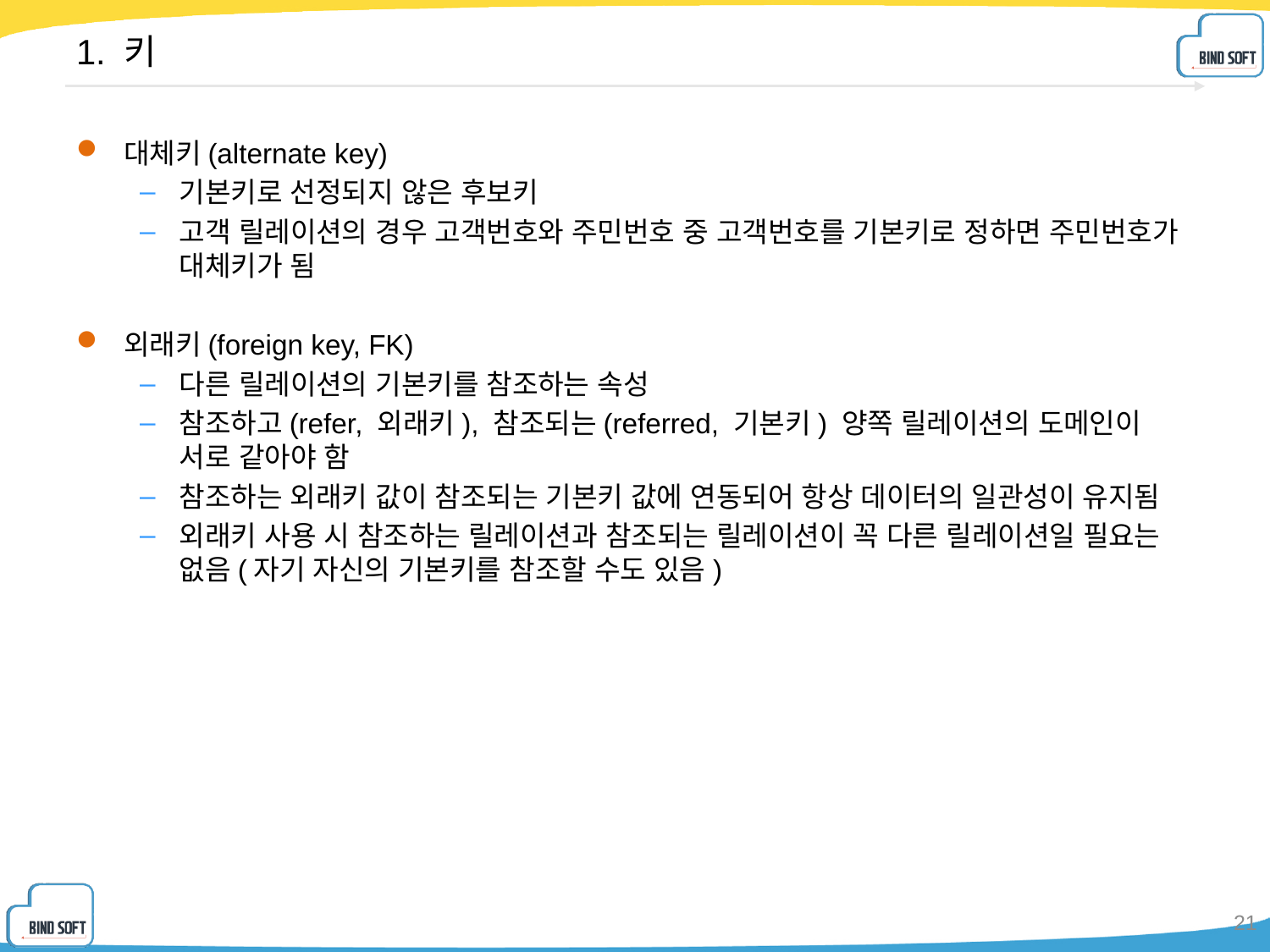

# 1. 키
대체키(alternate key)
기본키로 선정되지 않은 후보키
고객 릴레이션의 경우 고객번호와 주민번호 중 고객번호를 기본키로 정하면 주민번호가 대체키가 됨

외래키(foreign key, FK)
다른 릴레이션의 기본키를 참조하는 속성
참조하고(refer, 외래키), 참조되는(referred, 기본키) 양쪽 릴레이션의 도메인이
서로 같아야 함
참조하는 외래키 값이 참조되는 기본키 값에 연동되어 항상 데이터의 일관성이 유지됨
외래키 사용 시 참조하는 릴레이션과 참조되는 릴레이션이 꼭 다른 릴레이션일 필요는 없음(자기 자신의 기본키를 참조할 수도 있음)
21